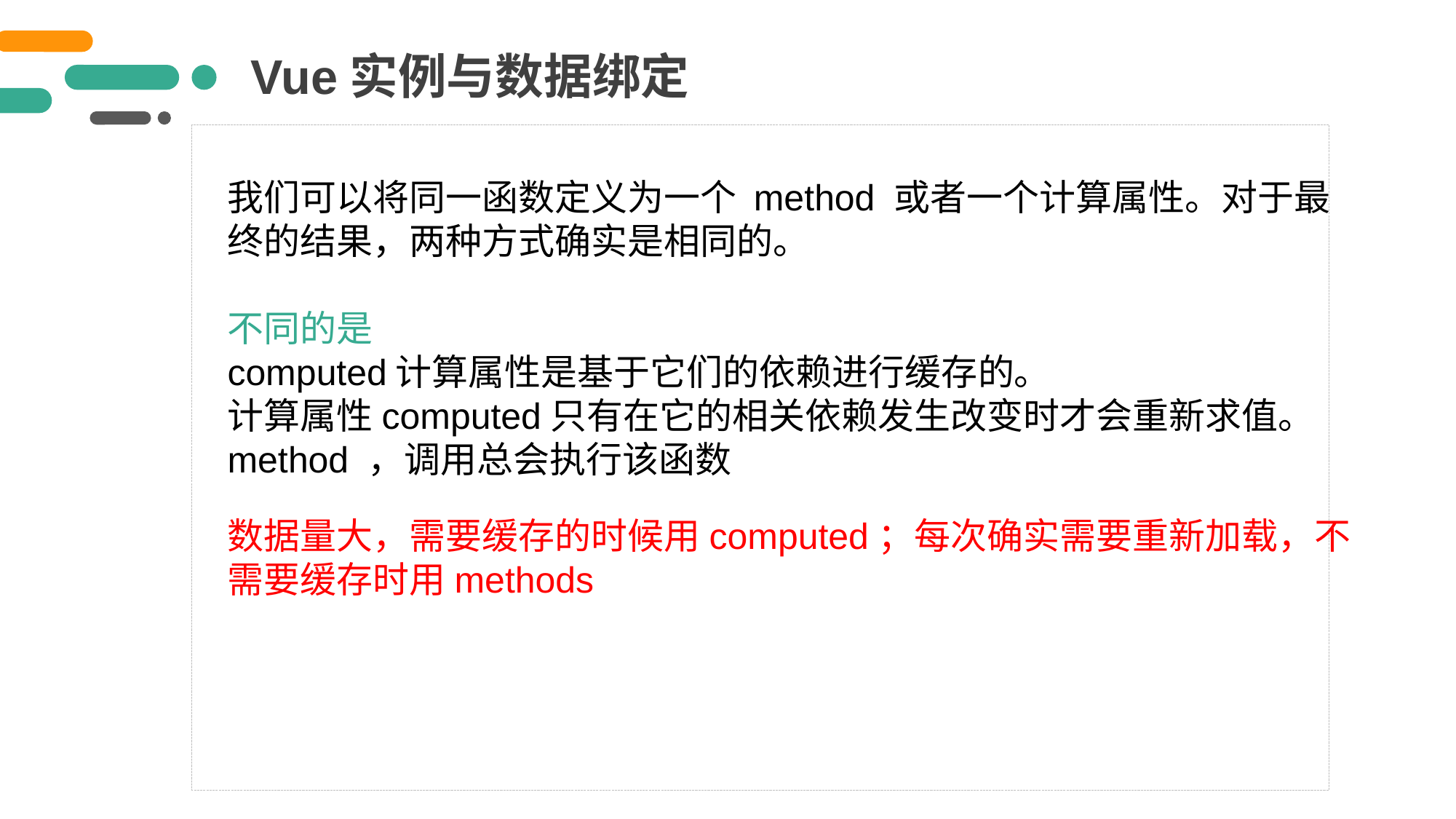

Vue实例与数据绑定

我们可以将同一函数定义为一个 method 或者一个计算属性。对于最终的结果，两种方式确实是相同的。

不同的是
computed计算属性是基于它们的依赖进行缓存的。
计算属性computed只有在它的相关依赖发生改变时才会重新求值。
method ，调用总会执行该函数

数据量大，需要缓存的时候用computed；每次确实需要重新加载，不需要缓存时用methods